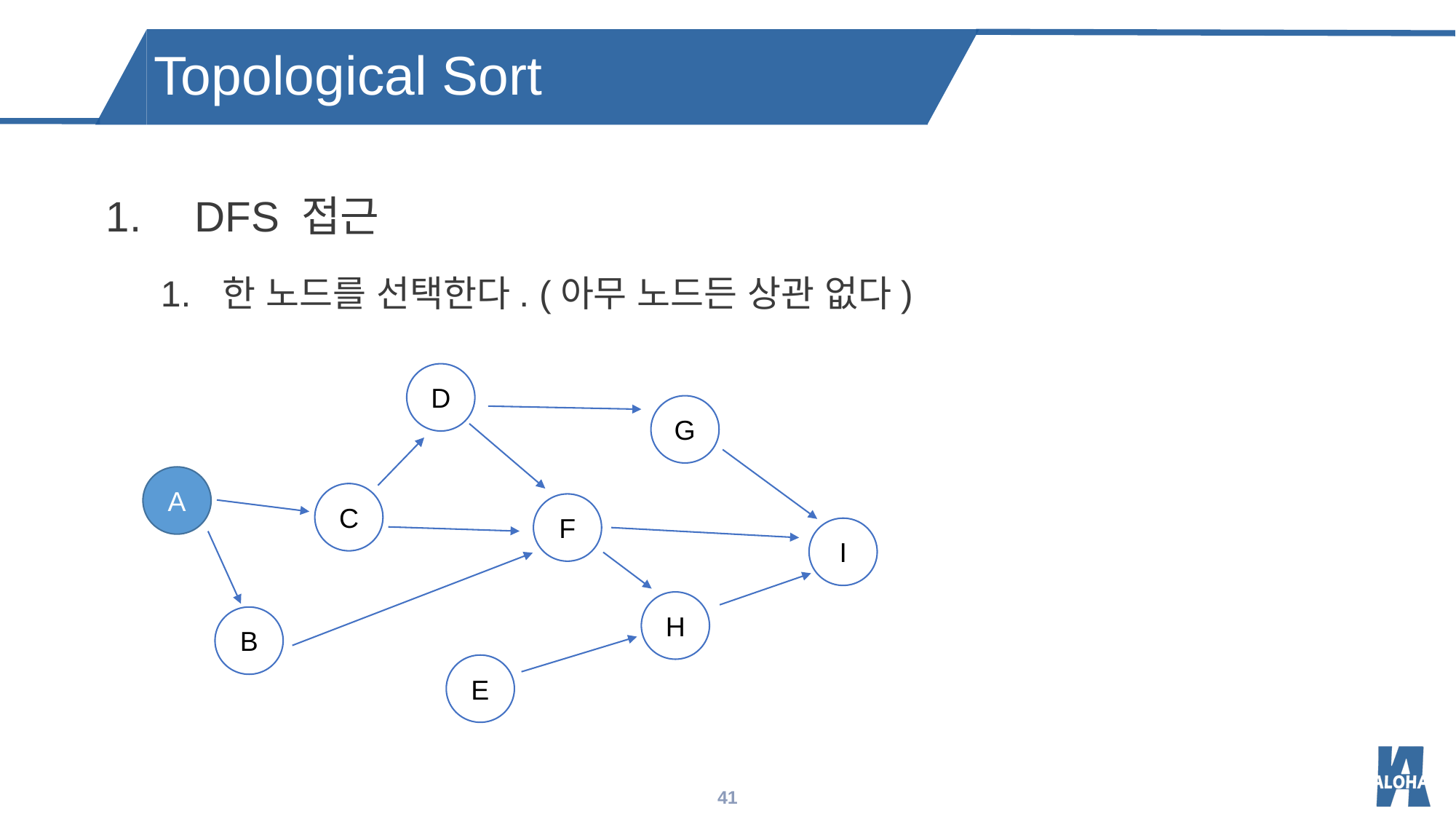

Topological Sort
DFS 접근
한 노드를 선택한다. (아무 노드든 상관 없다)
D
G
A
C
F
I
H
B
E
41